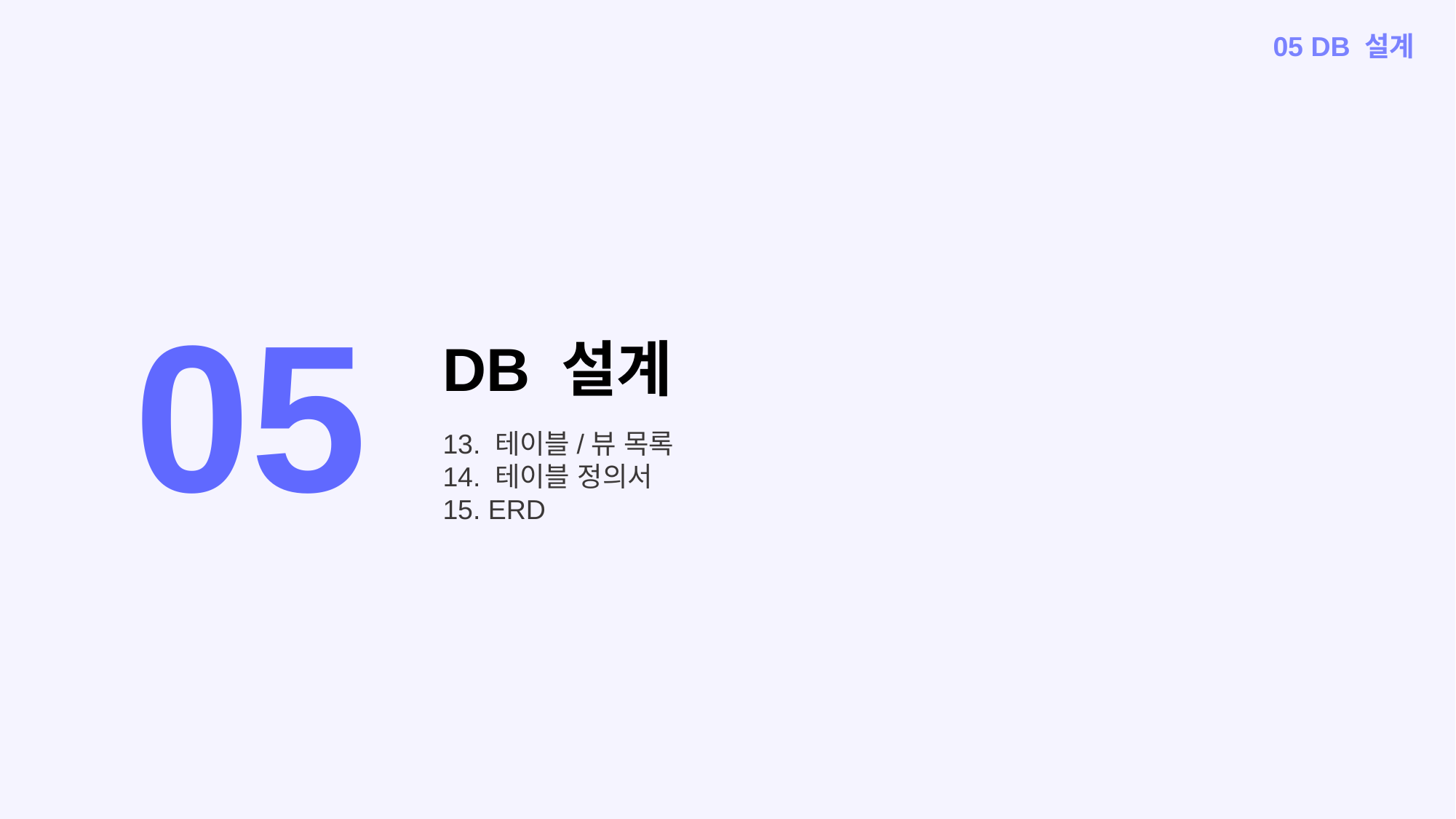

05 DB 설계
05
DB 설계
13. 테이블/뷰 목록
14. 테이블 정의서
15. ERD